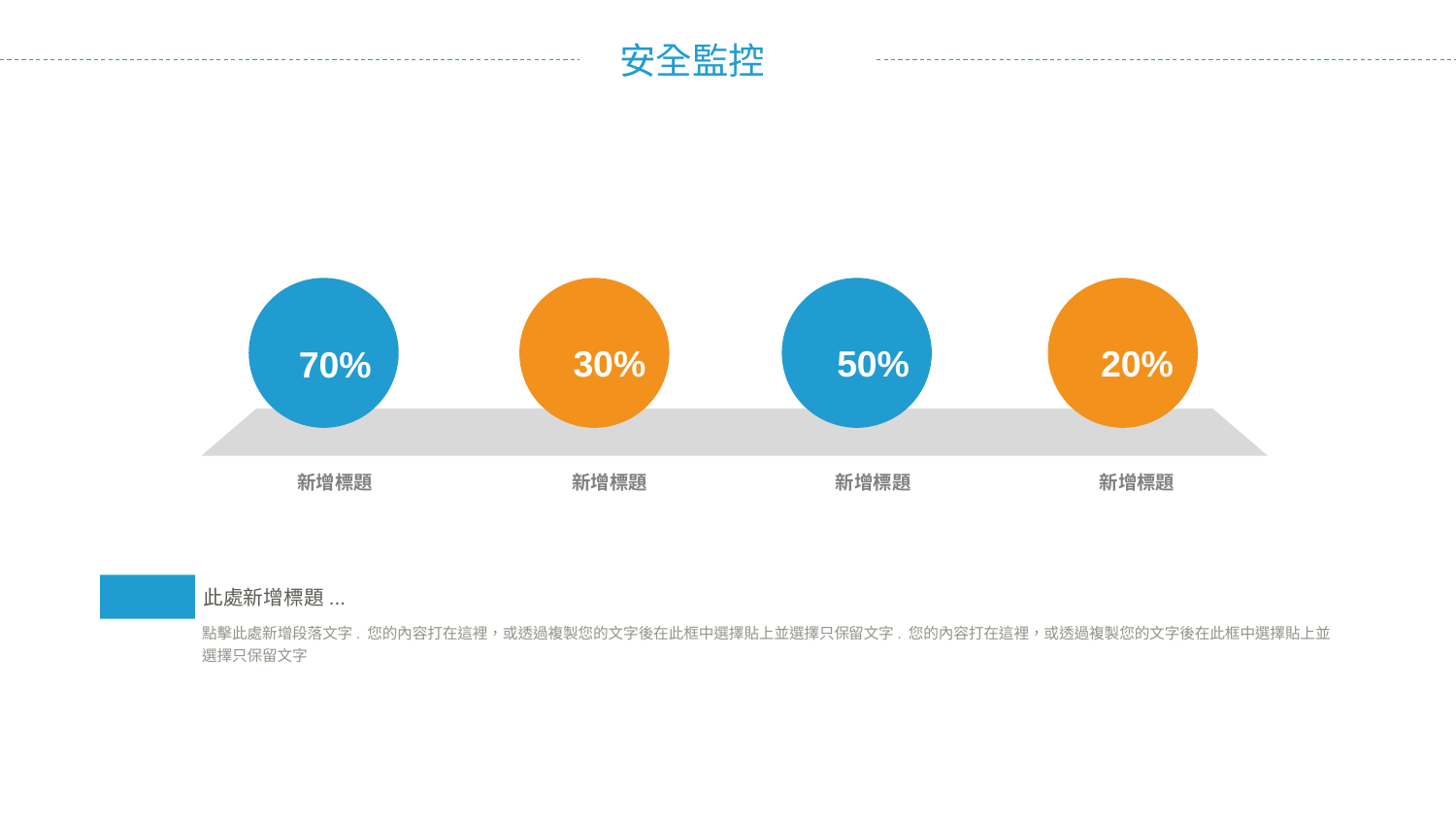

### Chart:

| Category | 1st Qtr |
|---|---|
| Sales | 7.0 |
70%

### Chart:

| Category | 1st Qtr |
|---|---|
| Sales | 4.0 |
30%

### Chart:

| Category | 1st Qtr |
|---|---|
| Sales | 5.0 |
50%

### Chart:

| Category | 1st Qtr |
|---|---|
| Sales | 2.0 |
20%

新增標題
新增標題
新增標題
新增標題

此處新增標題...
點擊此處新增段落文字. 您的內容打在這裡，或透過複製您的文字後在此框中選擇貼上並選擇只保留文字. 您的內容打在這裡，或透過複製您的文字後在此框中選擇貼上並選擇只保留文字
23